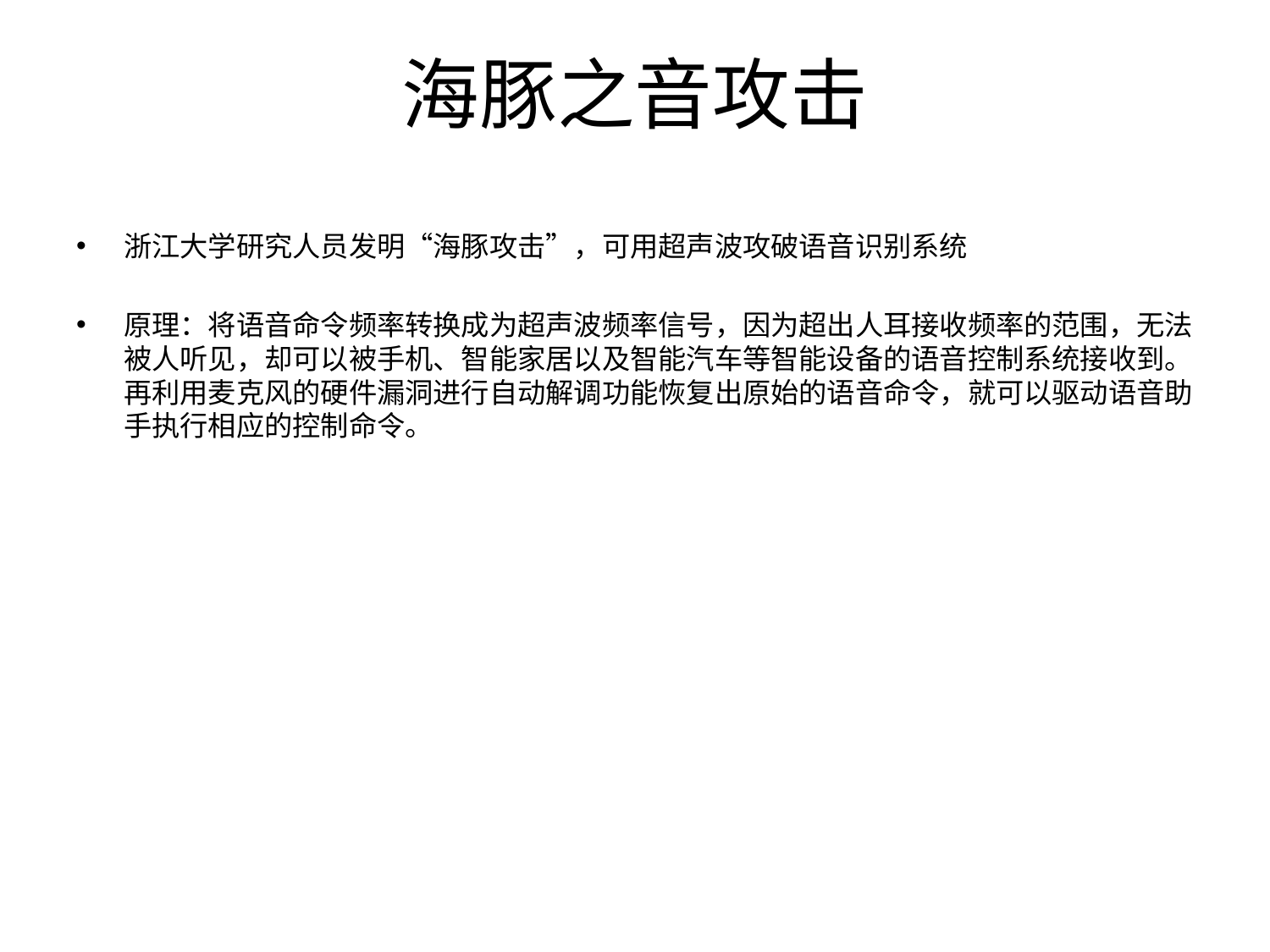

# 海豚之音攻击
浙江大学研究人员发明“海豚攻击”，可用超声波攻破语音识别系统

原理：将语音命令频率转换成为超声波频率信号，因为超出人耳接收频率的范围，无法被人听见，却可以被手机、智能家居以及智能汽车等智能设备的语音控制系统接收到。再利用麦克风的硬件漏洞进行自动解调功能恢复出原始的语音命令，就可以驱动语音助手执行相应的控制命令。